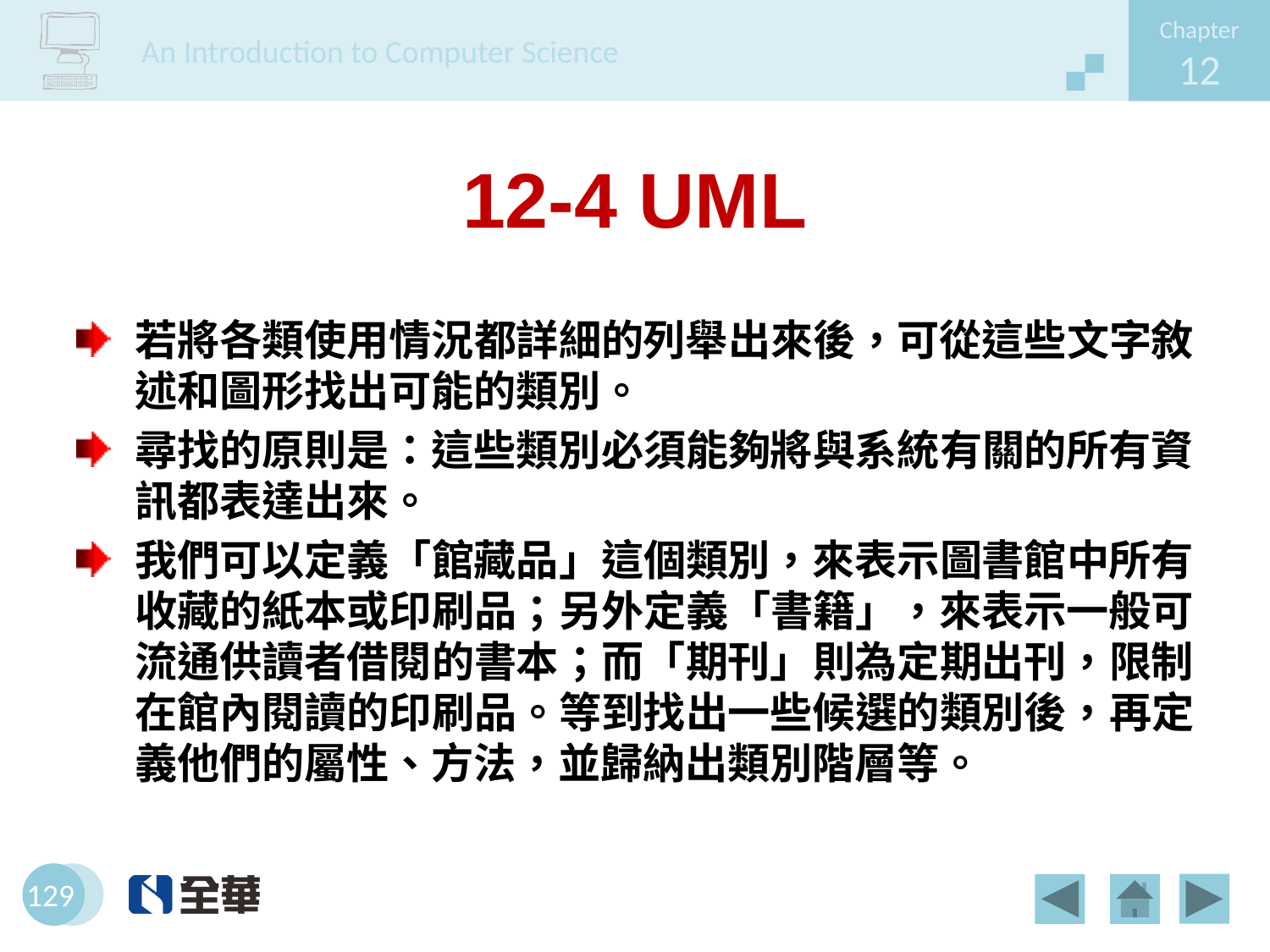

# 12-4 UML
若將各類使用情況都詳細的列舉出來後，可從這些文字敘述和圖形找出可能的類別。
尋找的原則是：這些類別必須能夠將與系統有關的所有資訊都表達出來。
我們可以定義「館藏品」這個類別，來表示圖書館中所有收藏的紙本或印刷品；另外定義「書籍」，來表示一般可流通供讀者借閱的書本；而「期刊」則為定期出刊，限制在館內閱讀的印刷品。等到找出一些候選的類別後，再定義他們的屬性、方法，並歸納出類別階層等。